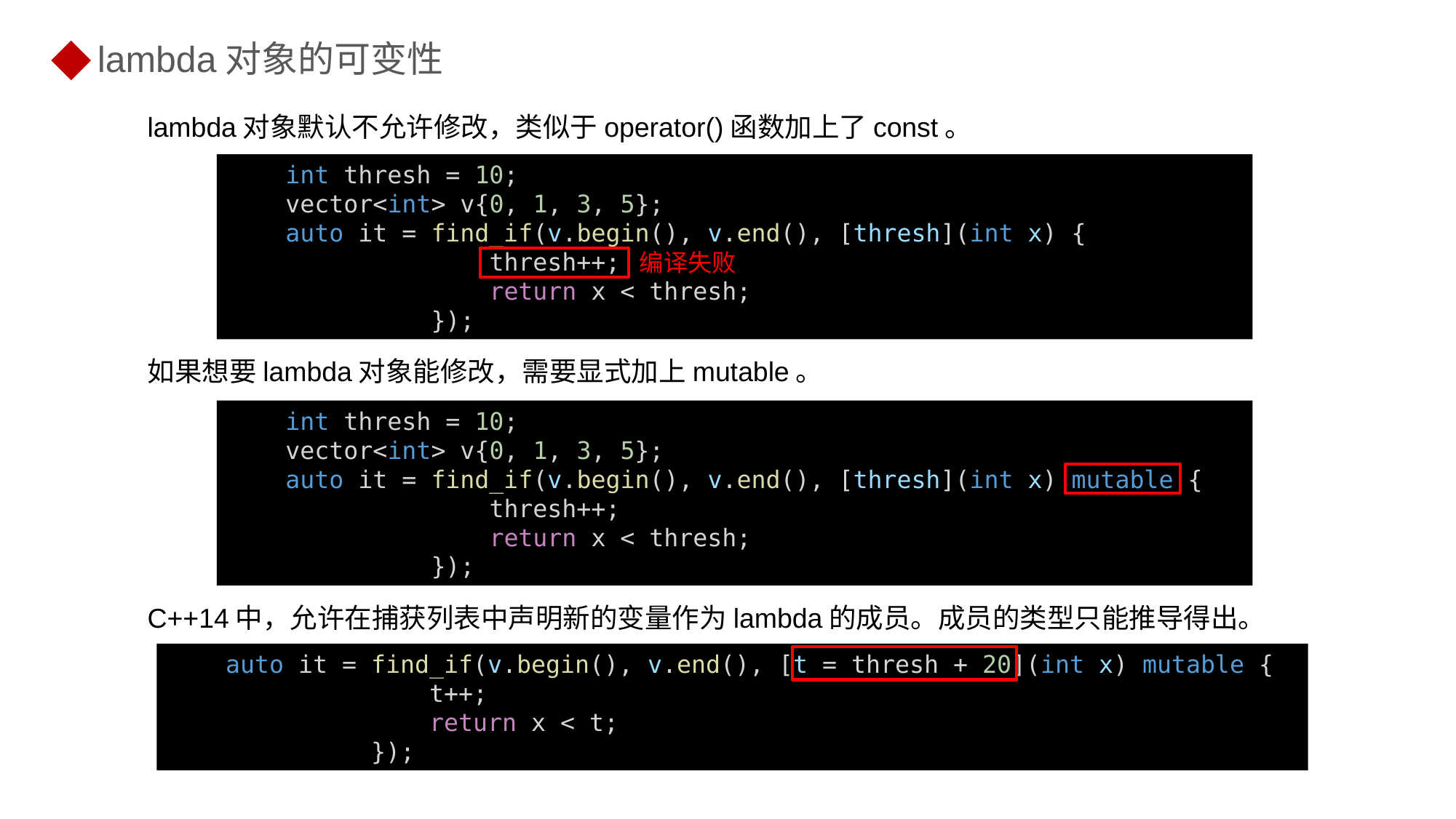

lambda对象的可变性

lambda对象默认不允许修改，类似于operator()函数加上了const。
    int thresh = 10;
    vector<int> v{0, 1, 3, 5};
    auto it = find_if(v.begin(), v.end(), [thresh](int x) {
                  thresh++;
                  return x < thresh;
              });
编译失败

如果想要lambda对象能修改，需要显式加上mutable。
    int thresh = 10;
    vector<int> v{0, 1, 3, 5};
    auto it = find_if(v.begin(), v.end(), [thresh](int x) mutable {
                  thresh++;
                  return x < thresh;
              });

C++14中，允许在捕获列表中声明新的变量作为lambda的成员。成员的类型只能推导得出。
    auto it = find_if(v.begin(), v.end(), [t = thresh + 20](int x) mutable {
                  t++;
                  return x < t;
              });